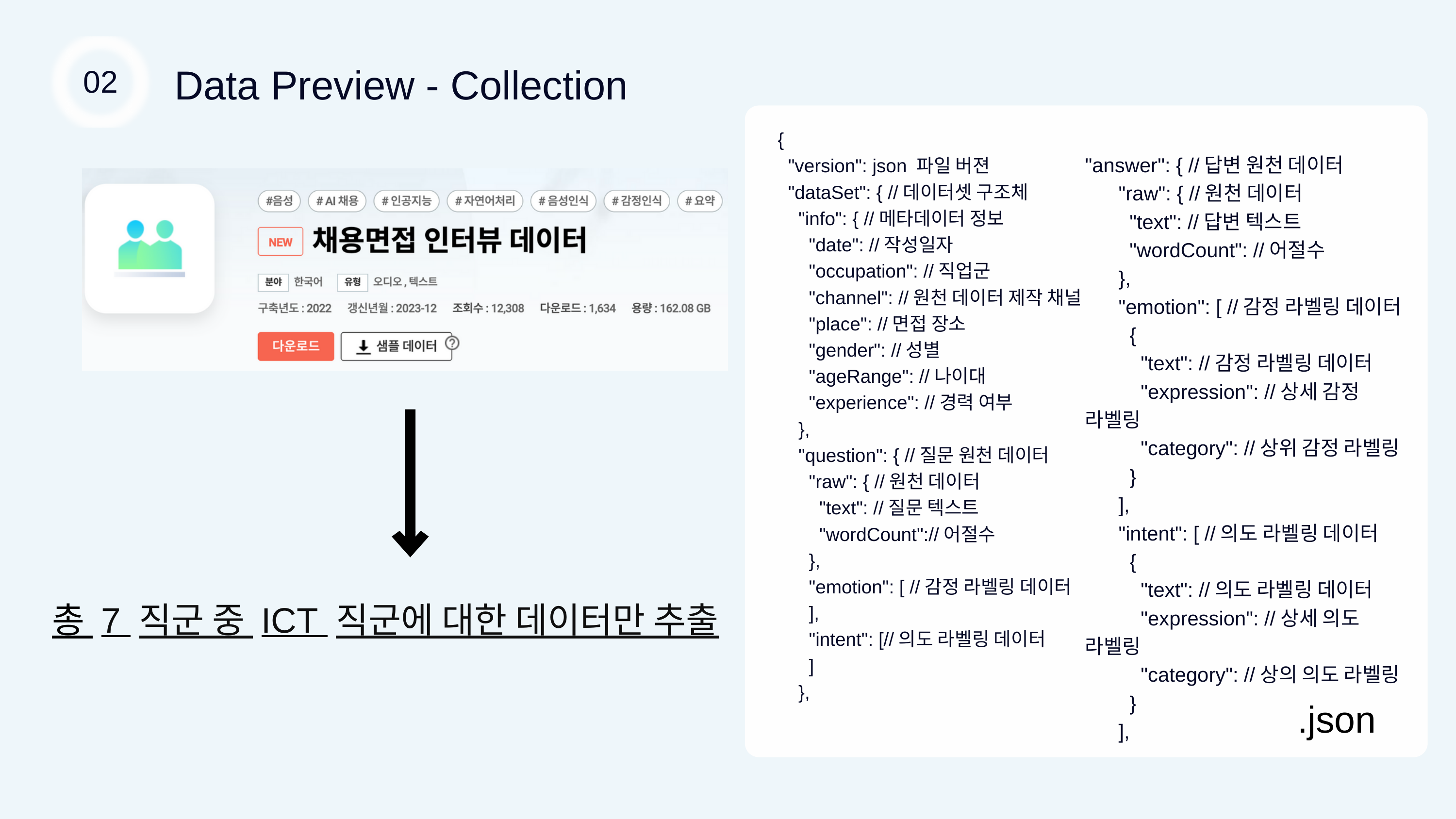

Data Preview - Collection
02

{
  "version": json 파일 버젼
  "dataSet": { //데이터셋 구조체
    "info": { //메타데이터 정보
      "date": //작성일자
      "occupation": //직업군
      "channel": //원천 데이터 제작 채널
      "place": //면접 장소
      "gender": //성별
      "ageRange": //나이대
      "experience": //경력 여부
    },
    "question": { //질문 원천 데이터
      "raw": { //원천 데이터
        "text": //질문 텍스트
        "wordCount"://어절수
      },
      "emotion": [ //감정 라벨링 데이터
      ],
      "intent": [//의도 라벨링 데이터
      ]
    },

"answer": { //답변 원천 데이터
      "raw": { //원천 데이터
        "text": //답변 텍스트
        "wordCount": //어절수
      },
      "emotion": [ //감정 라벨링 데이터
        {
          "text": //감정 라벨링 데이터
          "expression": //상세 감정 라벨링
          "category": //상위 감정 라벨링
        }
      ],
      "intent": [ //의도 라벨링 데이터
        {
          "text": //의도 라벨링 데이터
          "expression": //상세 의도 라벨링
          "category": //상의 의도 라벨링
        }
      ],

총 7 직군 중 ICT 직군에 대한 데이터만 추출
.json